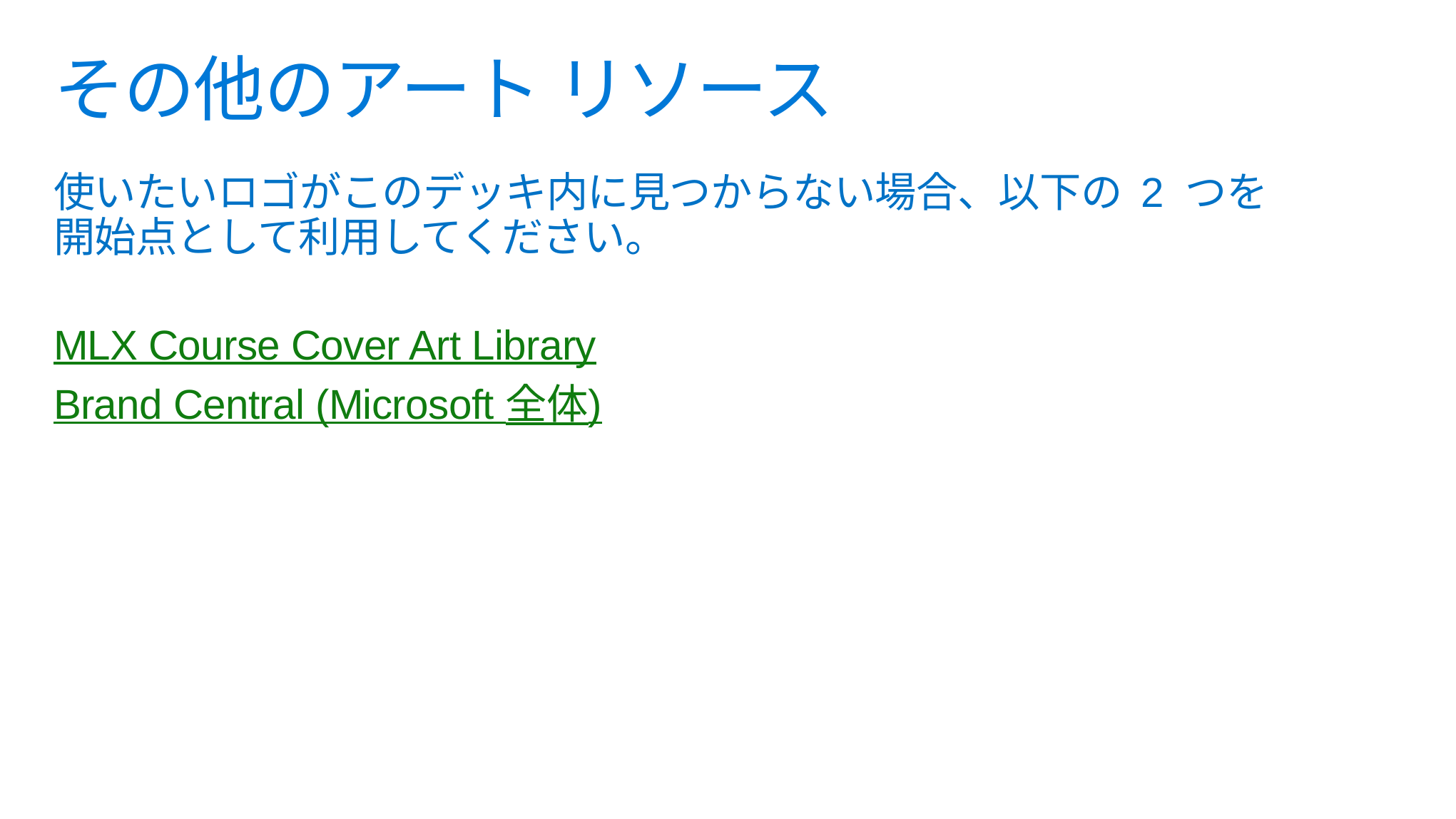

# その他のアート リソース
使いたいロゴがこのデッキ内に見つからない場合、以下の 2 つを
開始点として利用してください。

MLX Course Cover Art Library
Brand Central (Microsoft 全体)